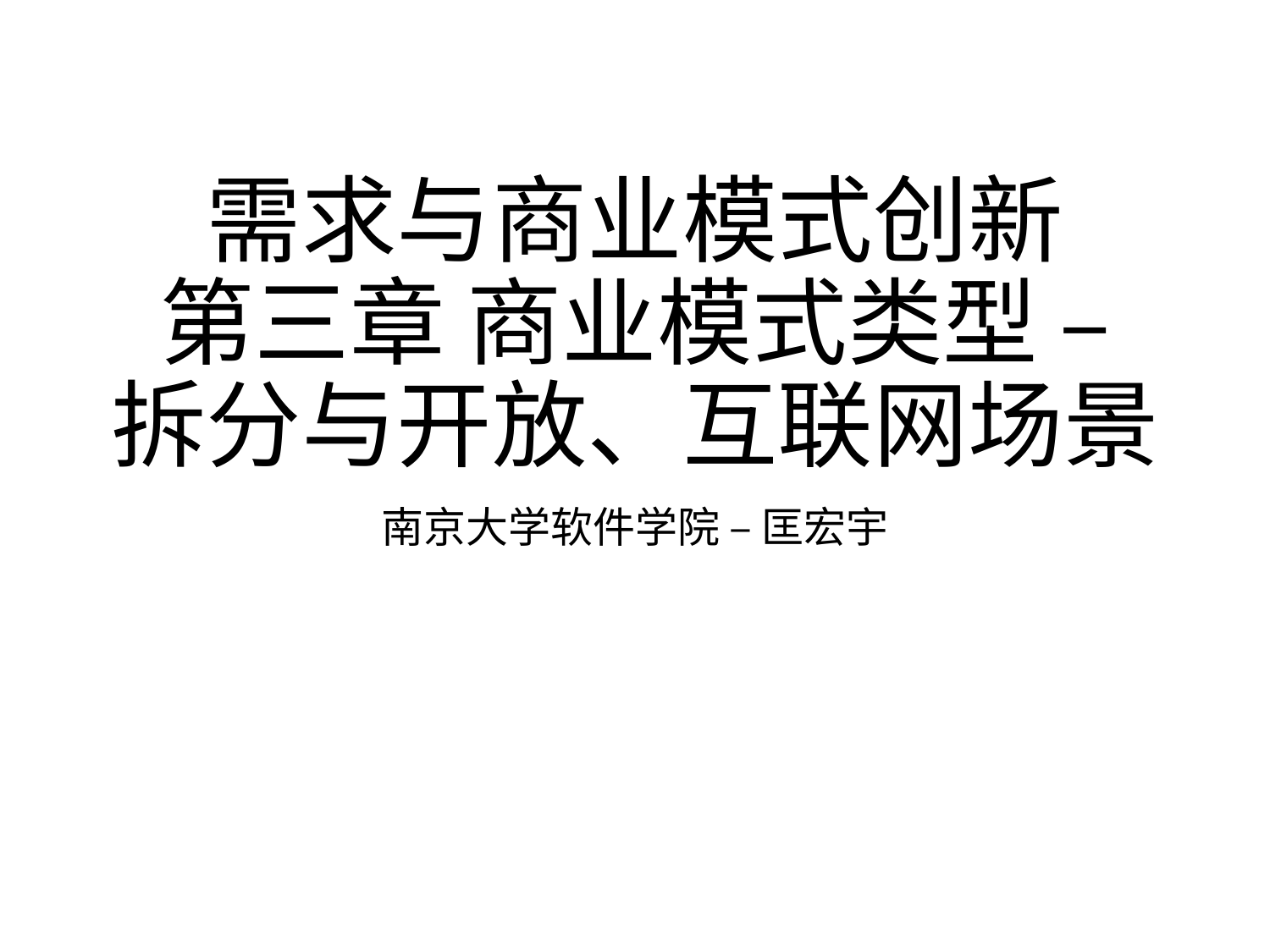

# 需求与商业模式创新 第三章 商业模式类型 – 拆分与开放、互联网场景
南京大学软件学院 – 匡宏宇